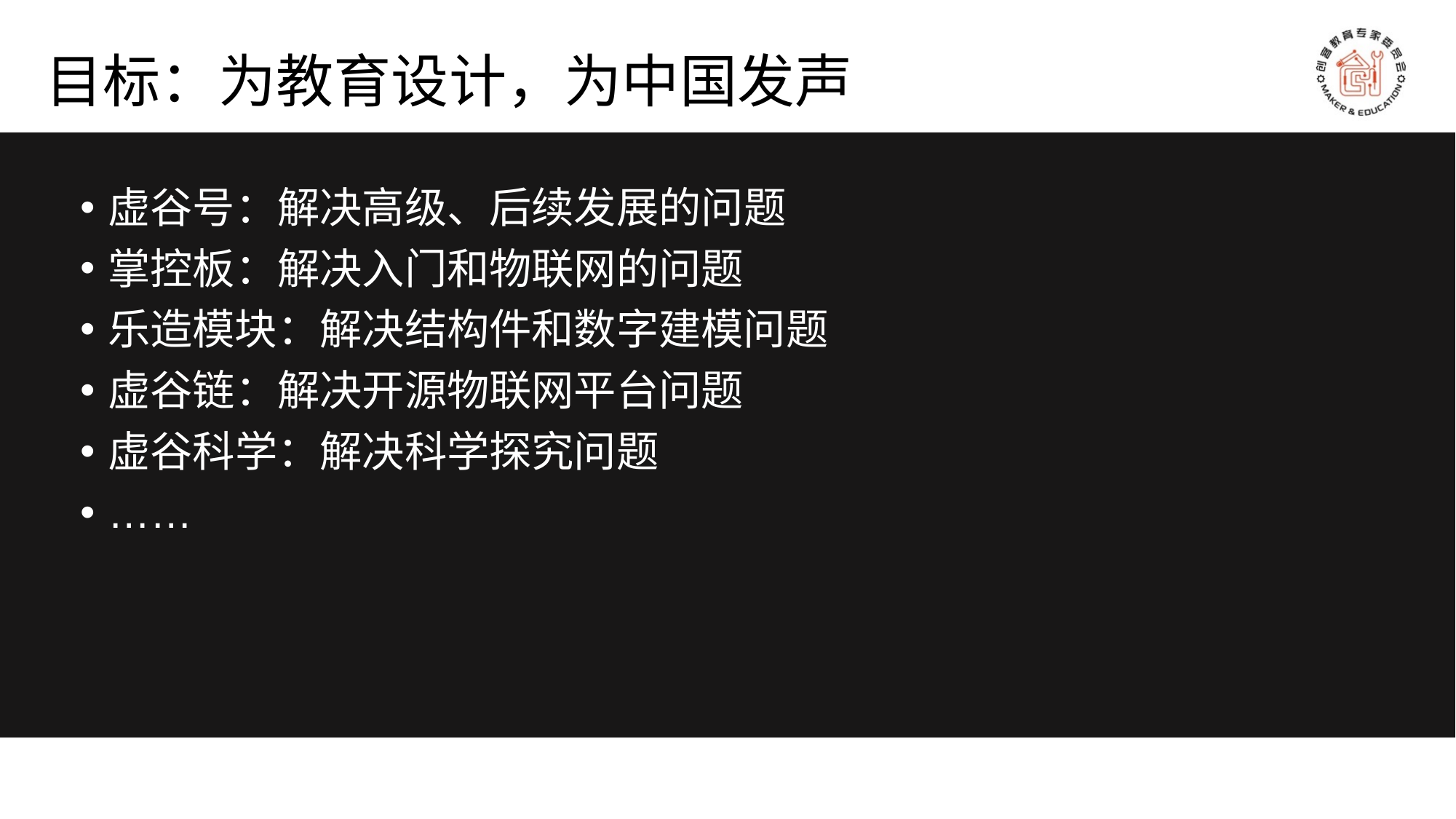

# 目标：为教育设计，为中国发声
虚谷号：解决高级、后续发展的问题
掌控板：解决入门和物联网的问题
乐造模块：解决结构件和数字建模问题
虚谷链：解决开源物联网平台问题
虚谷科学：解决科学探究问题
……